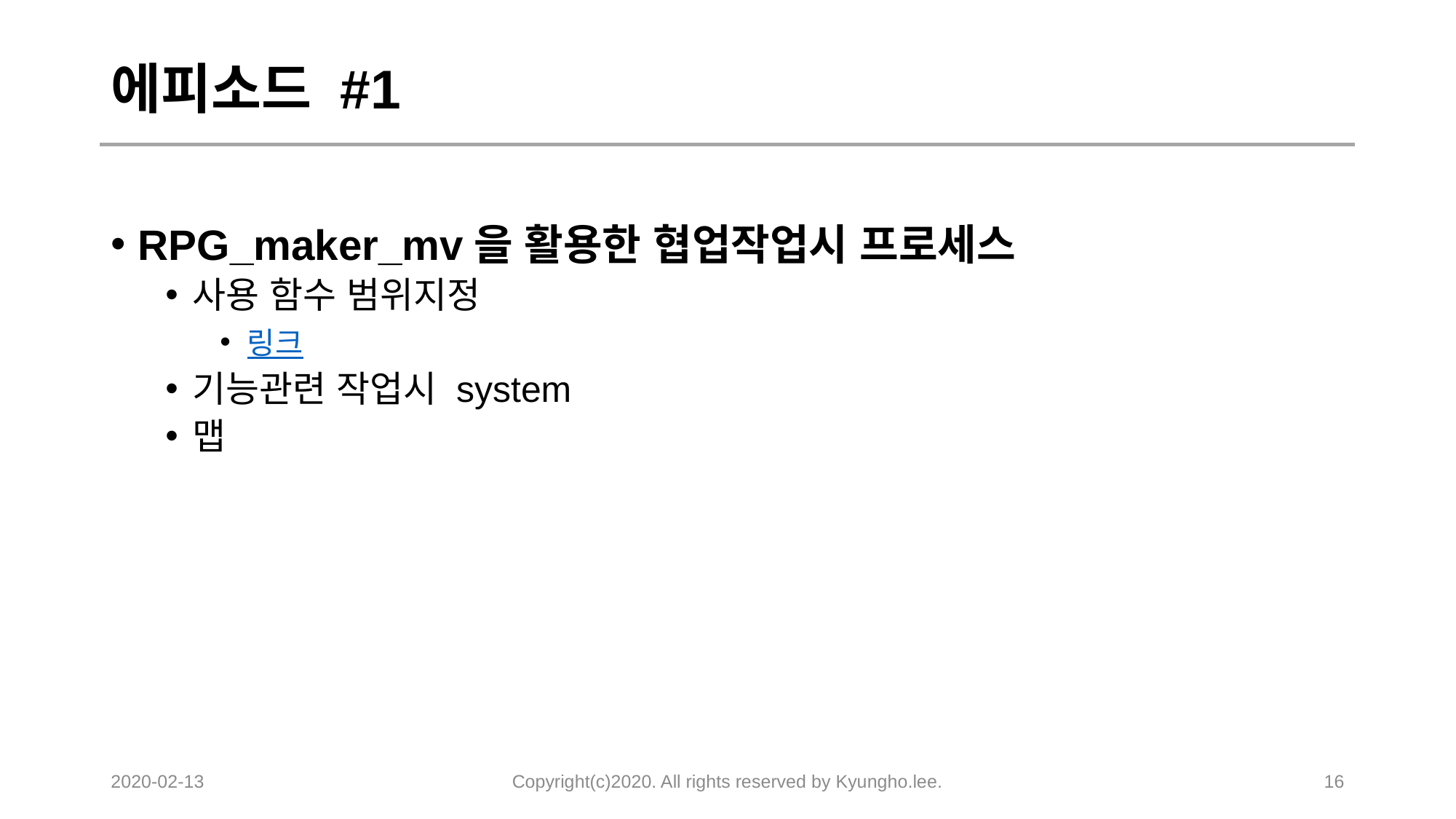

# 에피소드 #1
RPG_maker_mv을 활용한 협업작업시 프로세스
사용 함수 범위지정
링크
기능관련 작업시 system
맵
2020-02-13
Copyright(c)2020. All rights reserved by Kyungho.lee.
16